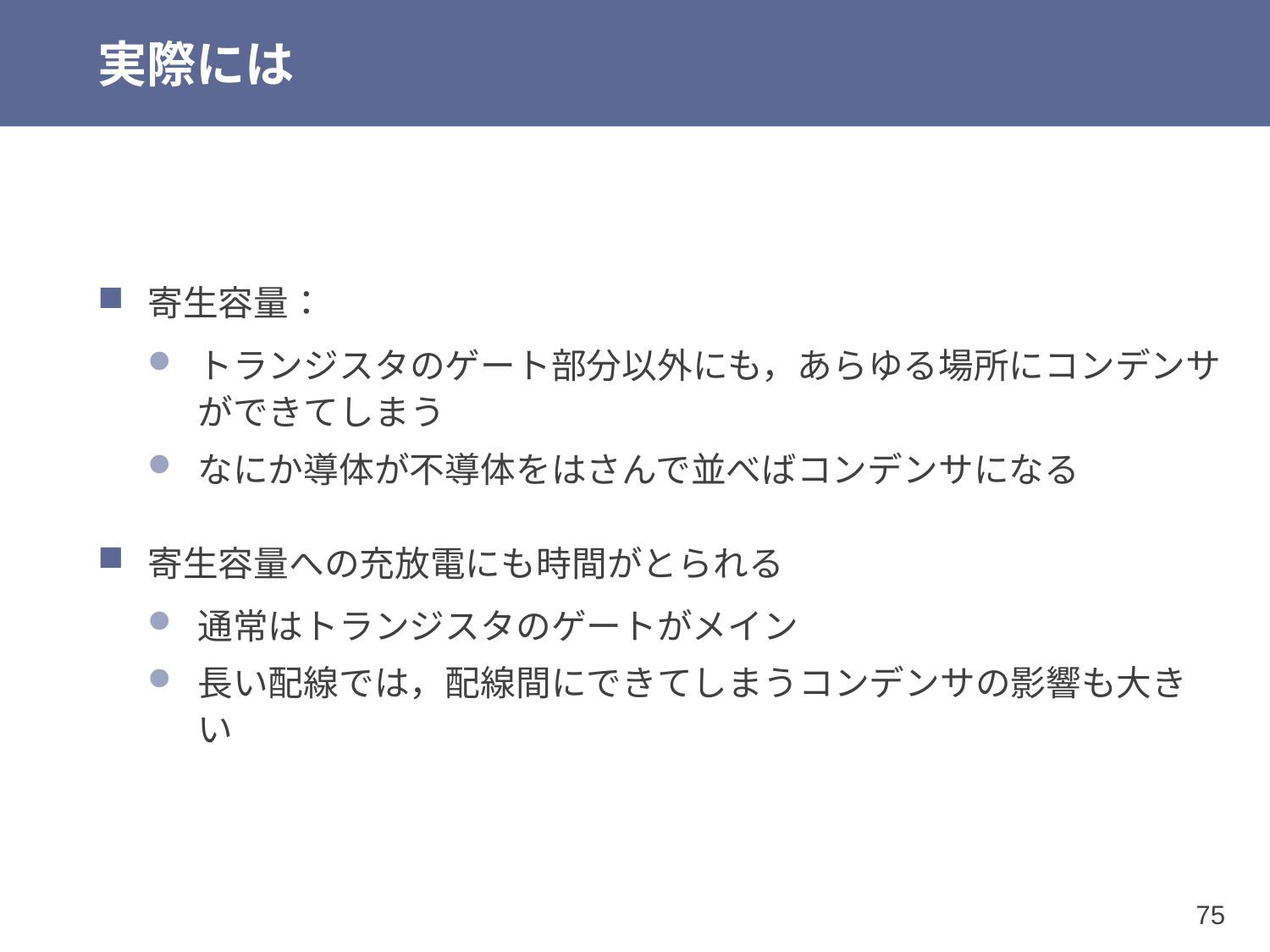

# 実際には
寄生容量：
トランジスタのゲート部分以外にも，あらゆる場所にコンデンサができてしまう
なにか導体が不導体をはさんで並べばコンデンサになる
寄生容量への充放電にも時間がとられる
通常はトランジスタのゲートがメイン
長い配線では，配線間にできてしまうコンデンサの影響も大きい